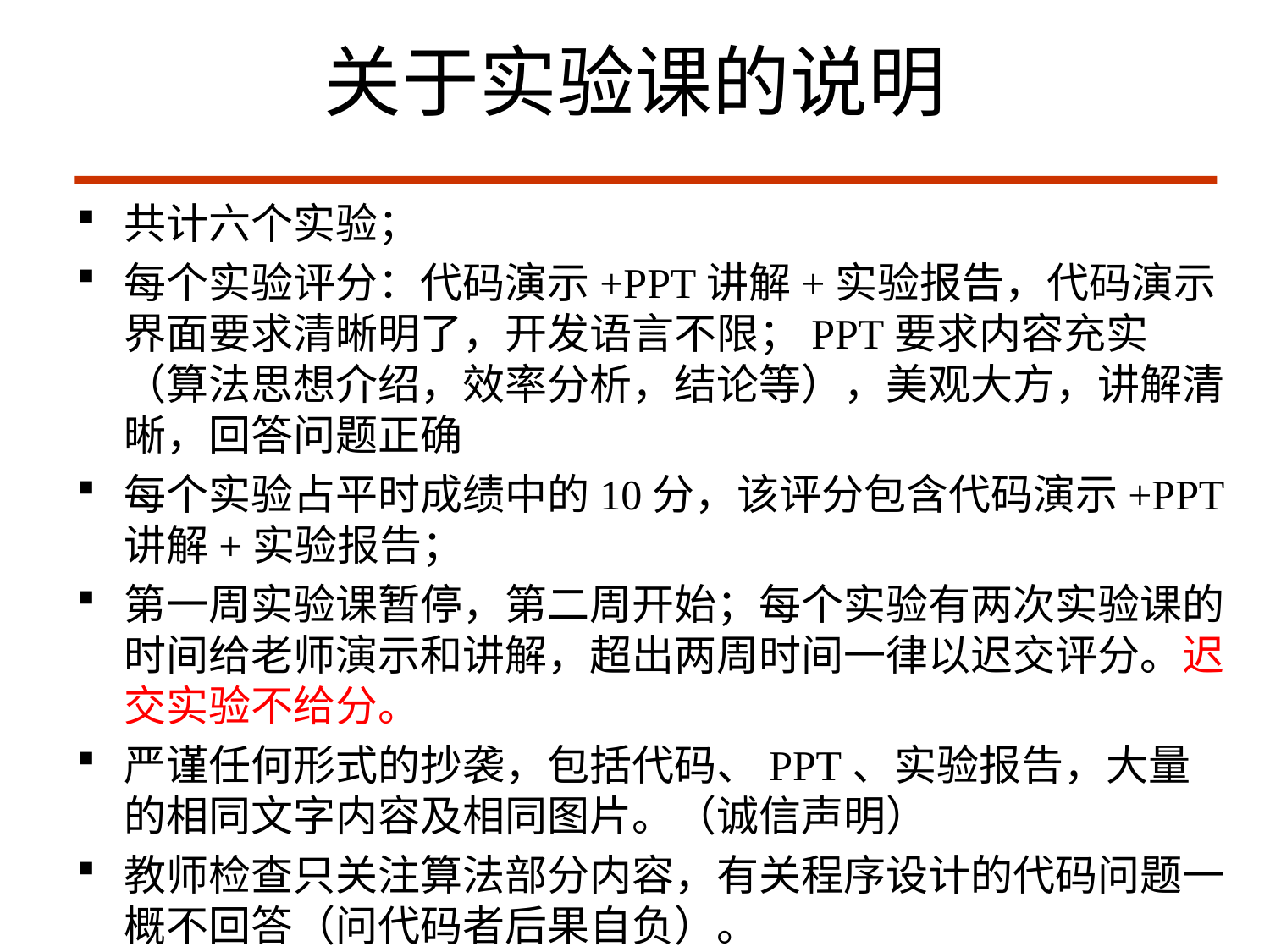

# 关于实验课的说明
共计六个实验；
每个实验评分：代码演示+PPT讲解+实验报告，代码演示界面要求清晰明了，开发语言不限；PPT要求内容充实（算法思想介绍，效率分析，结论等），美观大方，讲解清晰，回答问题正确
每个实验占平时成绩中的10分，该评分包含代码演示+PPT讲解+实验报告；
第一周实验课暂停，第二周开始；每个实验有两次实验课的时间给老师演示和讲解，超出两周时间一律以迟交评分。迟交实验不给分。
严谨任何形式的抄袭，包括代码、PPT、实验报告，大量的相同文字内容及相同图片。（诚信声明）
教师检查只关注算法部分内容，有关程序设计的代码问题一概不回答（问代码者后果自负）。